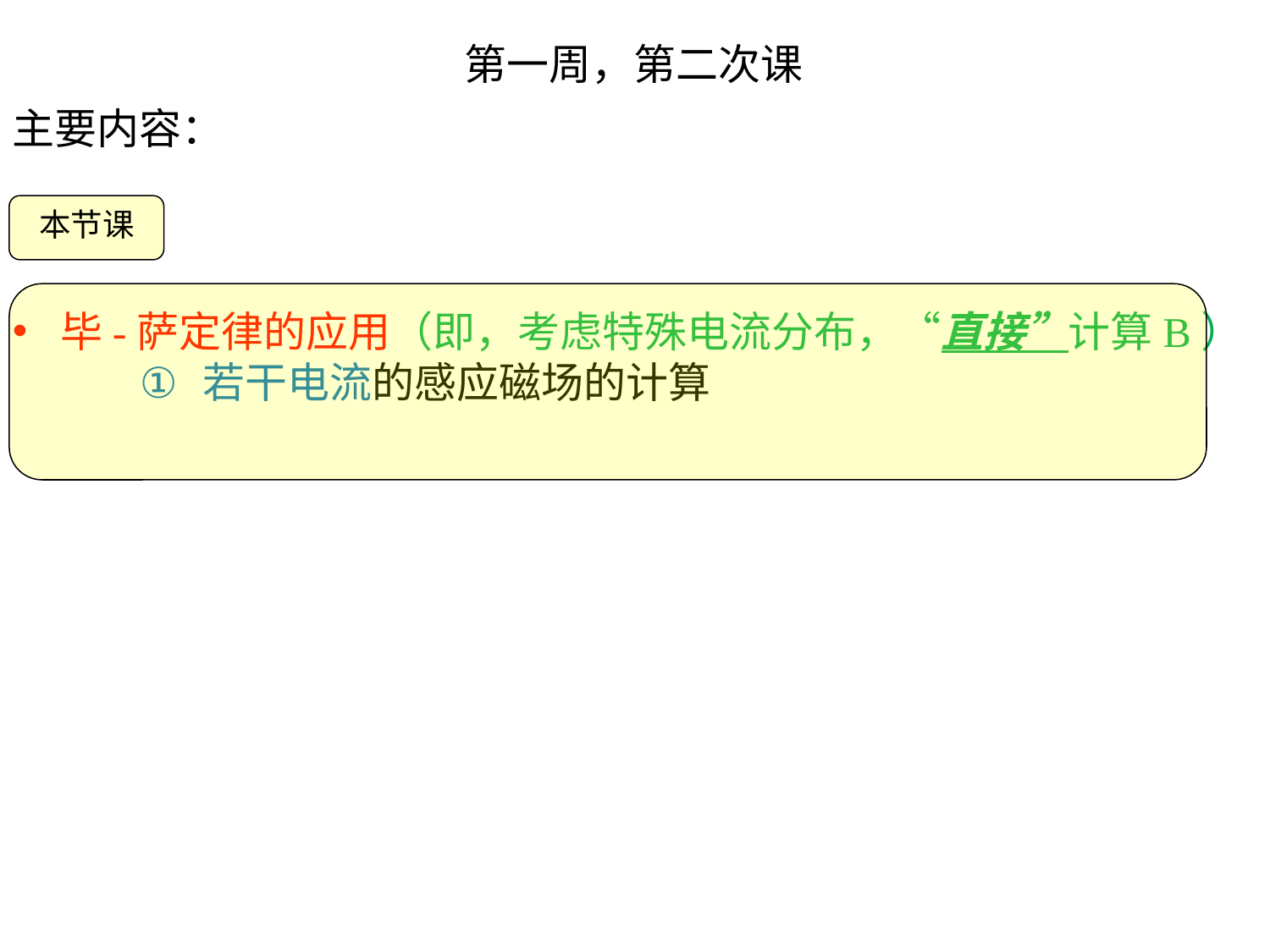

第一周，第二次课
主要内容：

毕-萨定律的应用（即，考虑特殊电流分布，“直接”计算B）
若干电流的感应磁场的计算
本节课